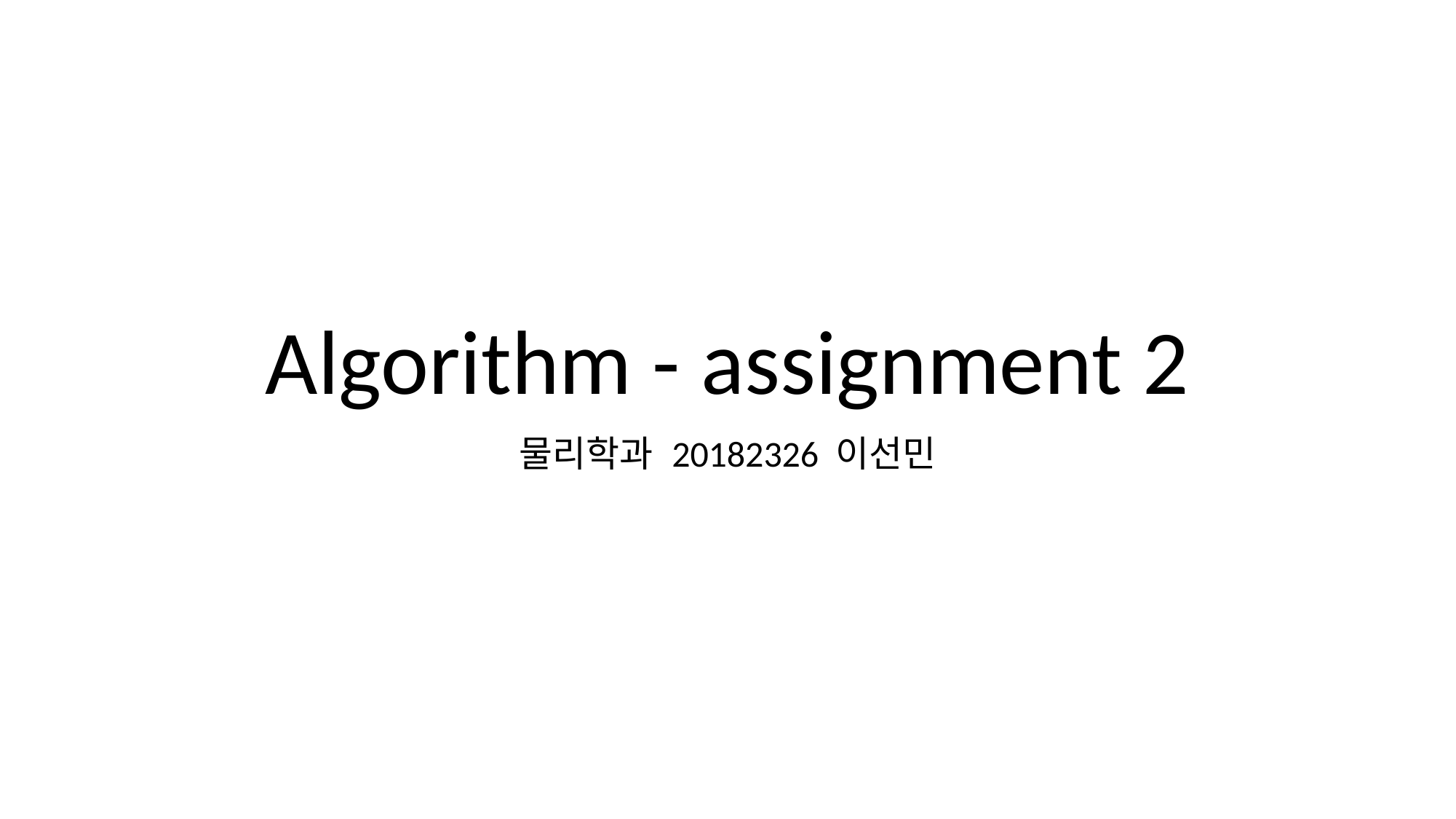

# Algorithm - assignment 2
물리학과 20182326 이선민